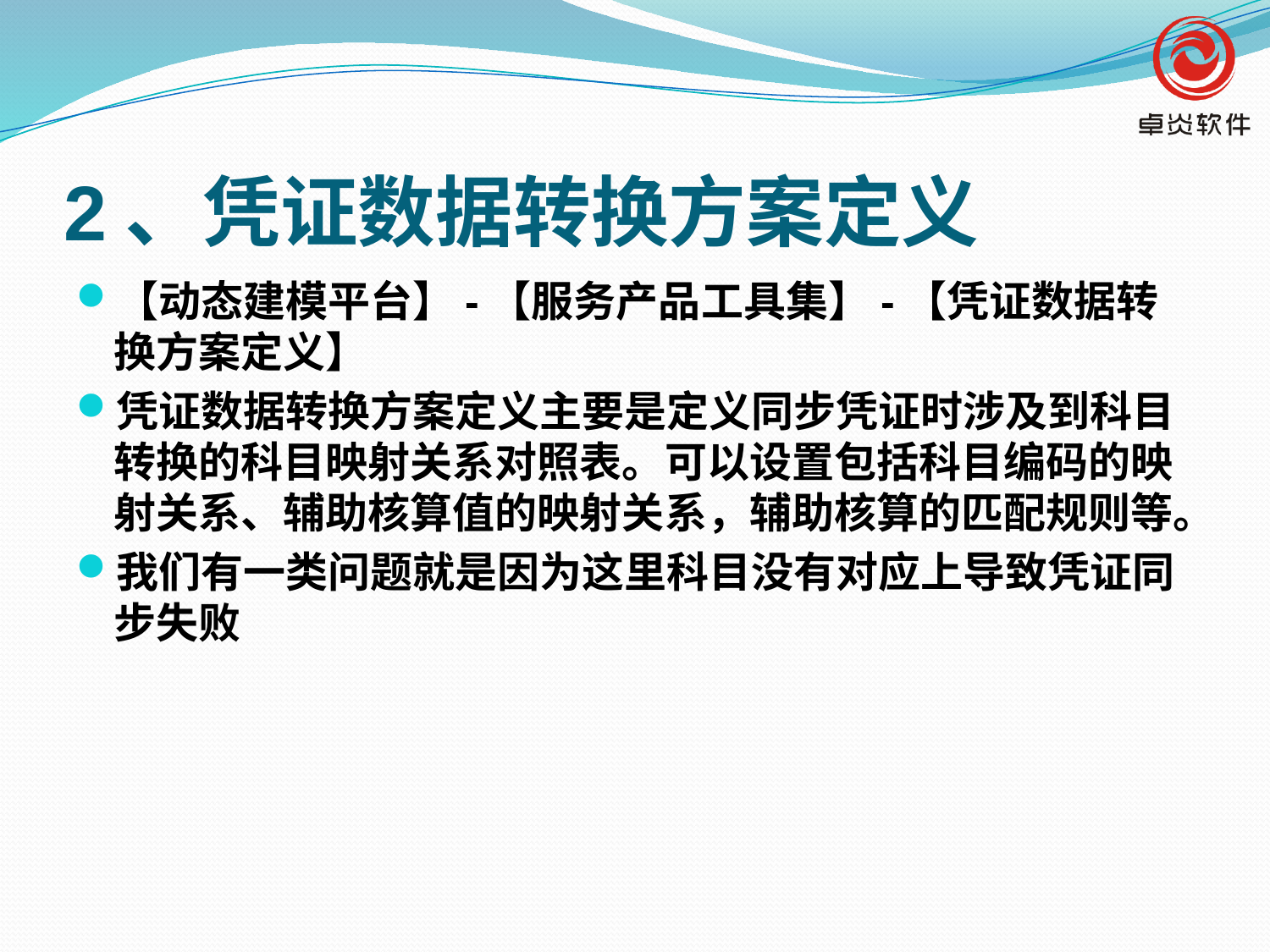

# 2、凭证数据转换方案定义
【动态建模平台】-【服务产品工具集】-【凭证数据转换方案定义】
凭证数据转换方案定义主要是定义同步凭证时涉及到科目转换的科目映射关系对照表。可以设置包括科目编码的映射关系、辅助核算值的映射关系，辅助核算的匹配规则等。
我们有一类问题就是因为这里科目没有对应上导致凭证同步失败